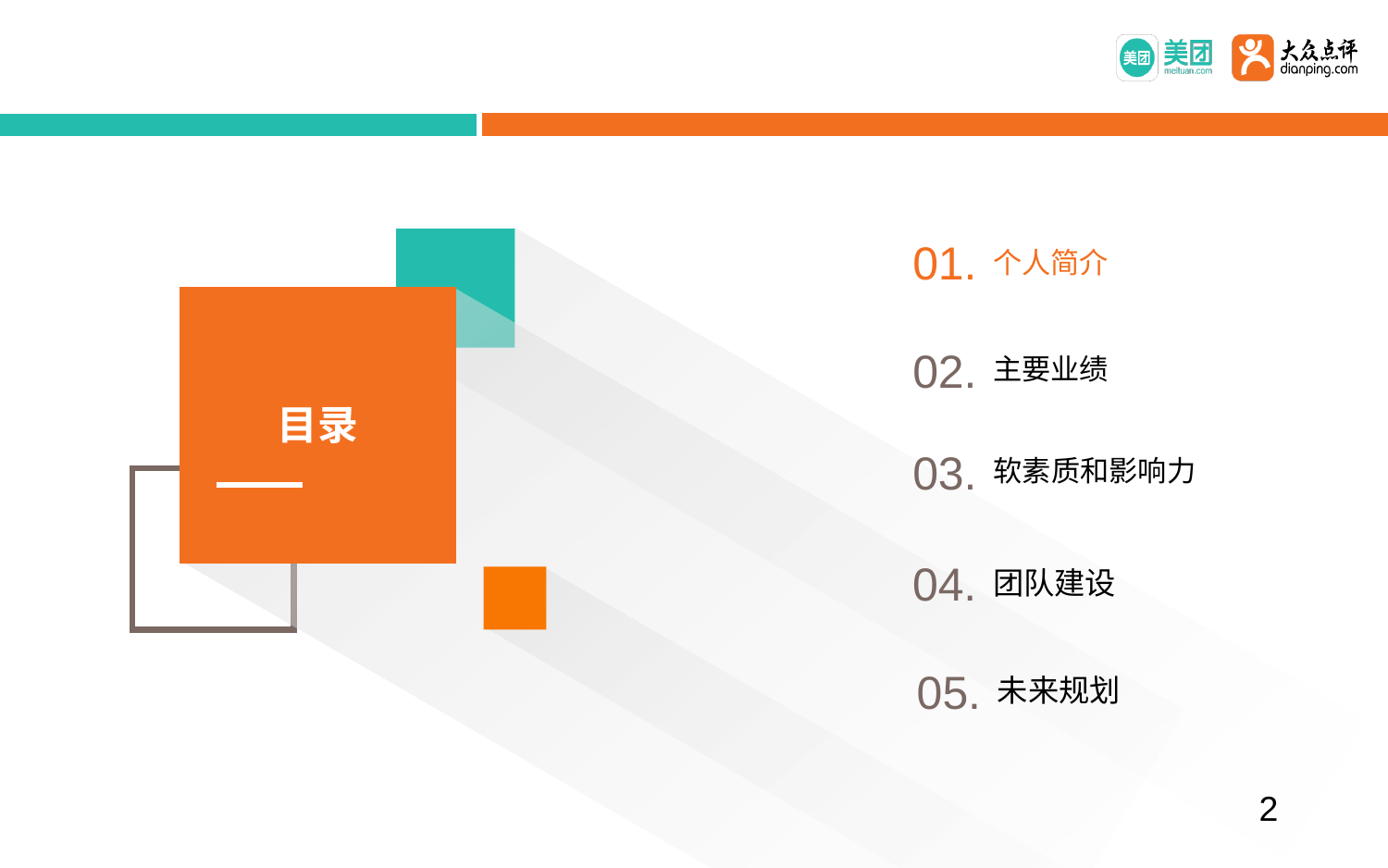

目录

01.
个人简介
02.
主要业绩
03.
软素质和影响力
04.
团队建设
05.
未来规划
2